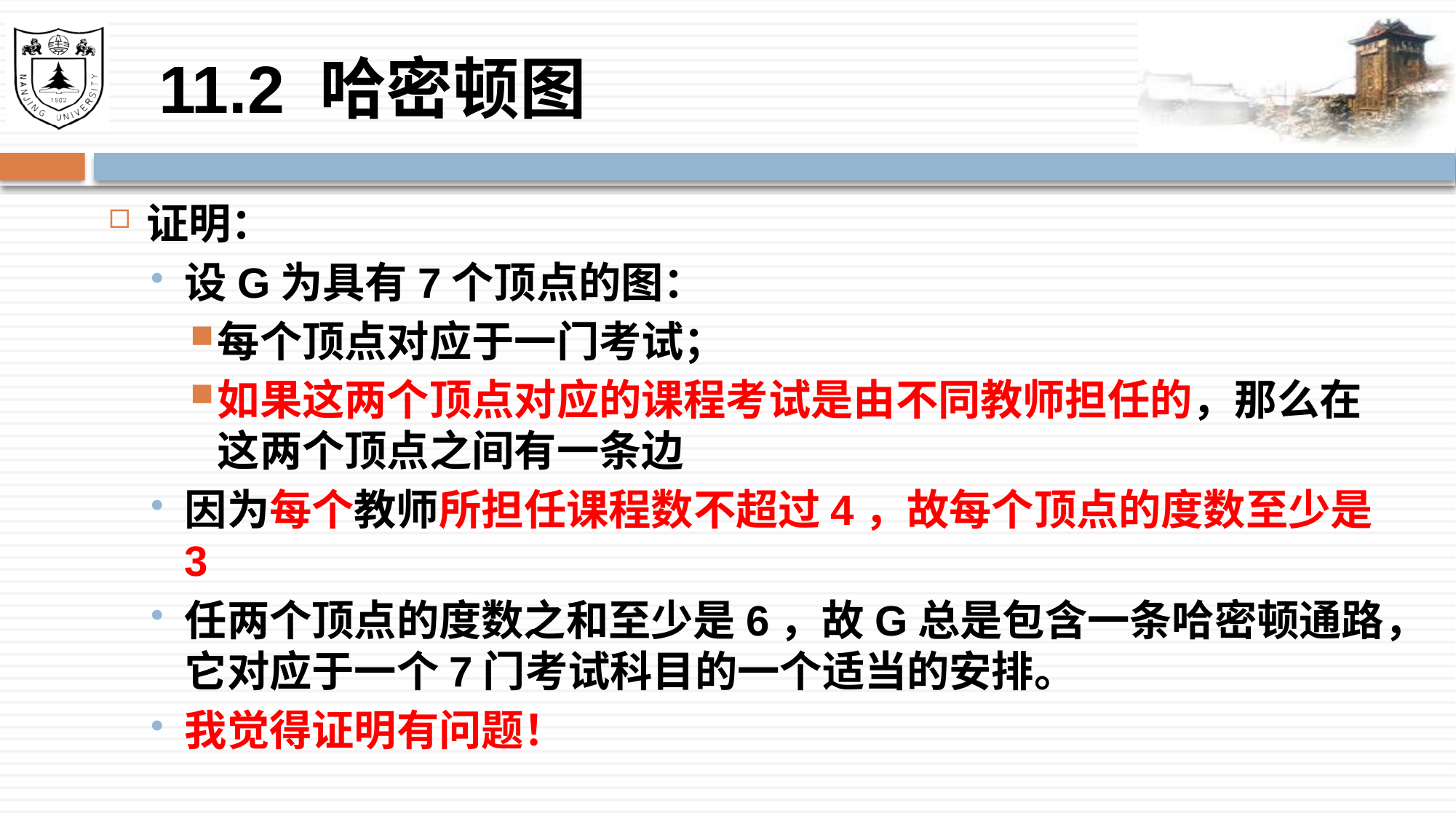

# 11.2 哈密顿图
证明：
设G为具有7个顶点的图：
每个顶点对应于一门考试；
如果这两个顶点对应的课程考试是由不同教师担任的，那么在这两个顶点之间有一条边
因为每个教师所担任课程数不超过4，故每个顶点的度数至少是3
任两个顶点的度数之和至少是6，故G总是包含一条哈密顿通路，它对应于一个7门考试科目的一个适当的安排。
我觉得证明有问题！